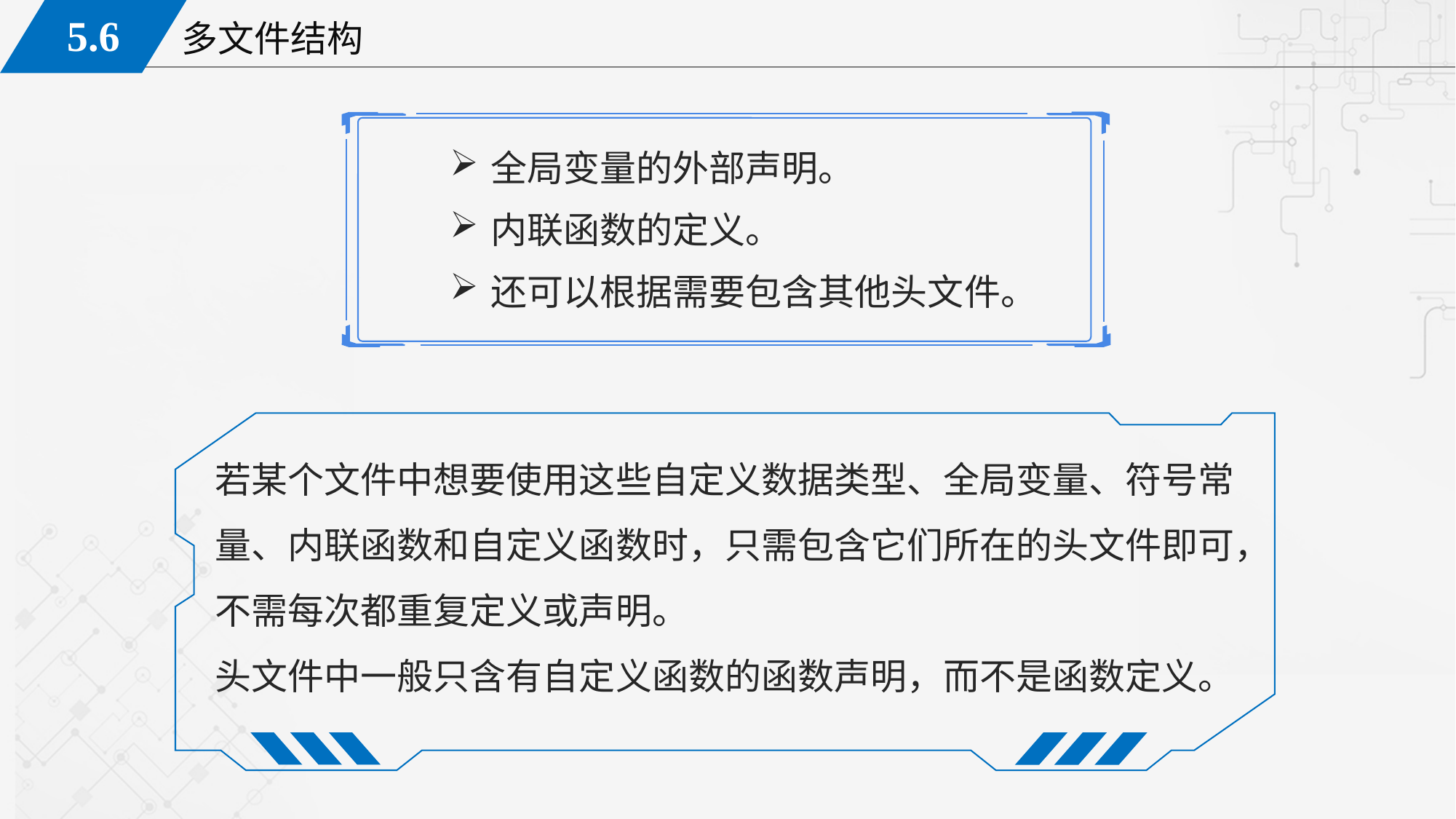

全局变量的外部声明。
内联函数的定义。
还可以根据需要包含其他头文件。

若某个文件中想要使用这些自定义数据类型、全局变量、符号常量、内联函数和自定义函数时，只需包含它们所在的头文件即可，不需每次都重复定义或声明。
头文件中一般只含有自定义函数的函数声明，而不是函数定义。